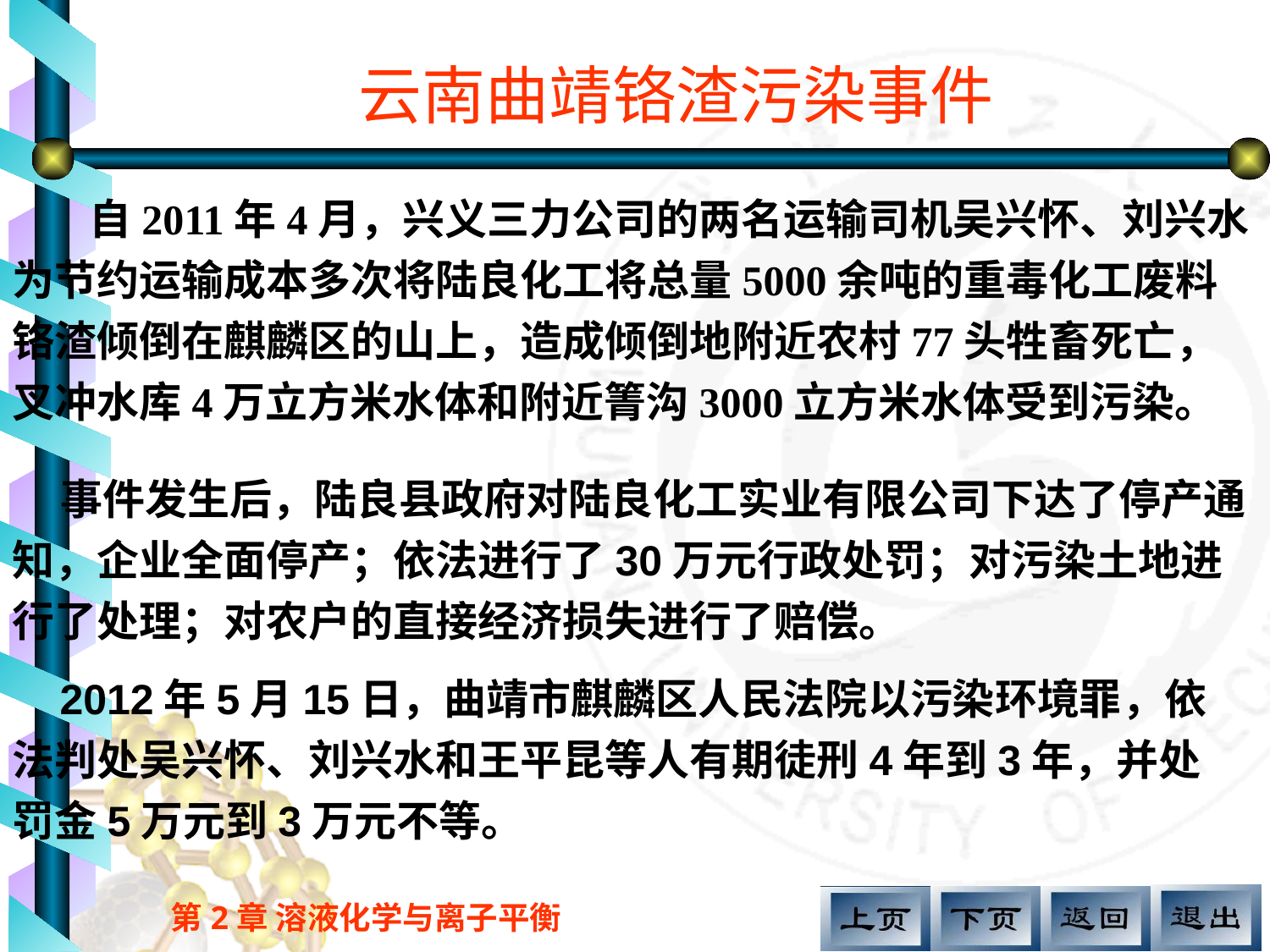

# 云南曲靖铬渣污染事件
       自2011年4月，兴义三力公司的两名运输司机吴兴怀、刘兴水为节约运输成本多次将陆良化工将总量5000余吨的重毒化工废料铬渣倾倒在麒麟区的山上，造成倾倒地附近农村77头牲畜死亡，叉冲水库4万立方米水体和附近箐沟3000立方米水体受到污染。
    事件发生后，陆良县政府对陆良化工实业有限公司下达了停产通知，企业全面停产；依法进行了30万元行政处罚；对污染土地进行了处理；对农户的直接经济损失进行了赔偿。
    2012年5月15日，曲靖市麒麟区人民法院以污染环境罪，依法判处吴兴怀、刘兴水和王平昆等人有期徒刑4年到3年，并处罚金5万元到3万元不等。